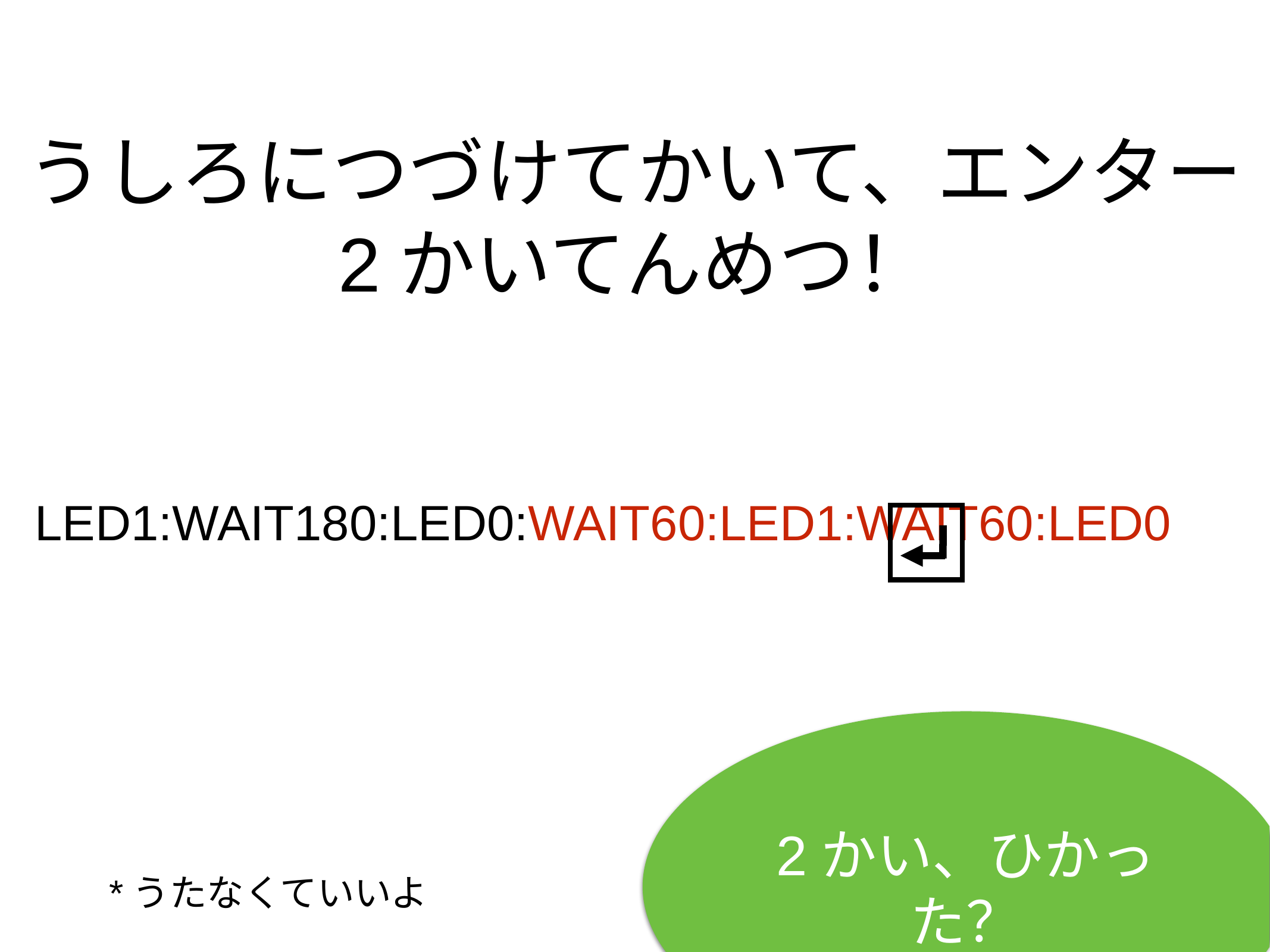

# うしろにつづけてかいて、エンター
2かいてんめつ！
LED1:WAIT180:LED0:WAIT60:LED1:WAIT60:LED0

2かい、ひかった？
*うたなくていいよ